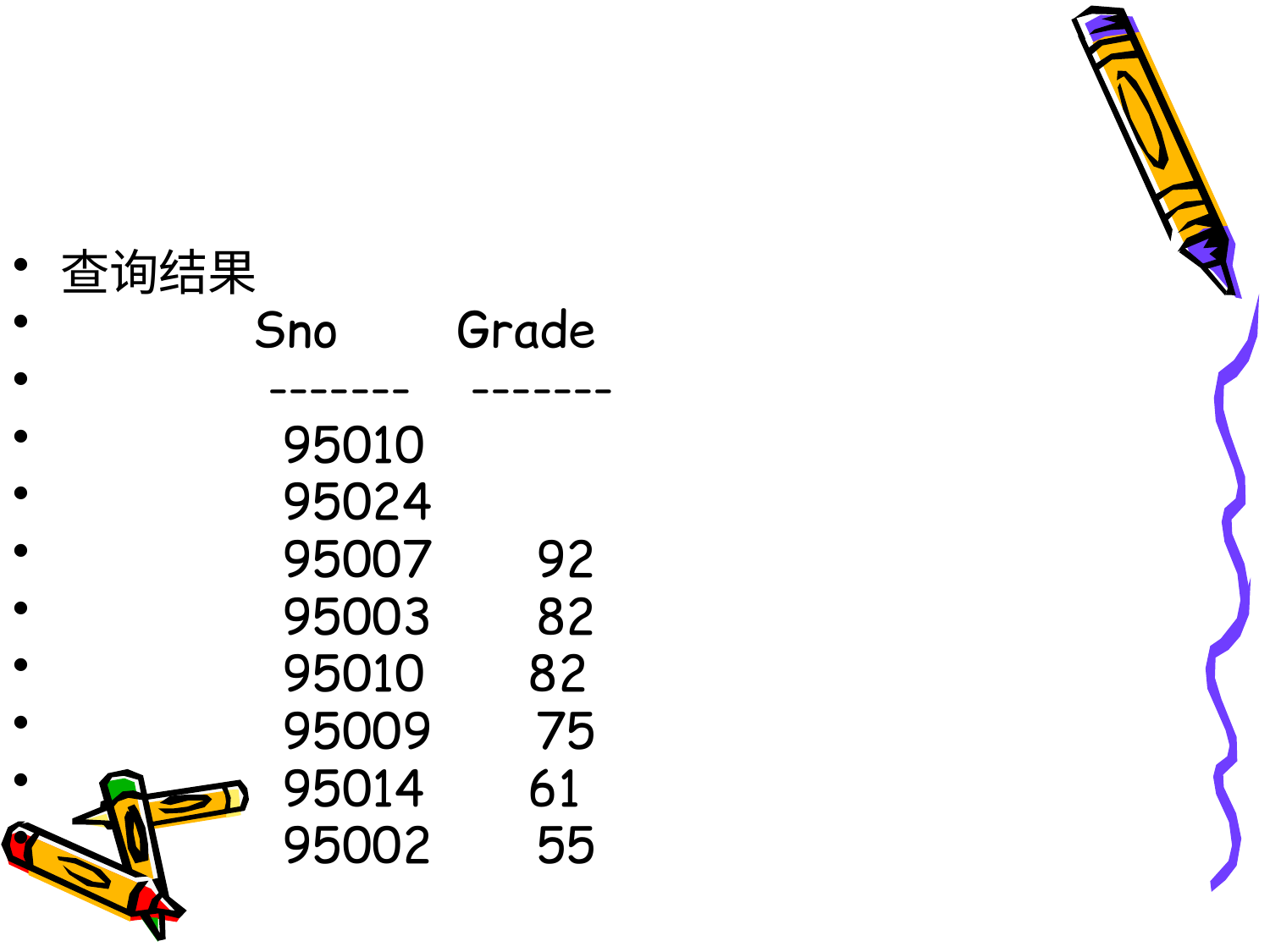

#
查询结果
             Sno        Grade
              -------    -------
               95010
               95024
               95007       92
               95003       82
               95010       82
               95009       75
               95014       61
               95002       55